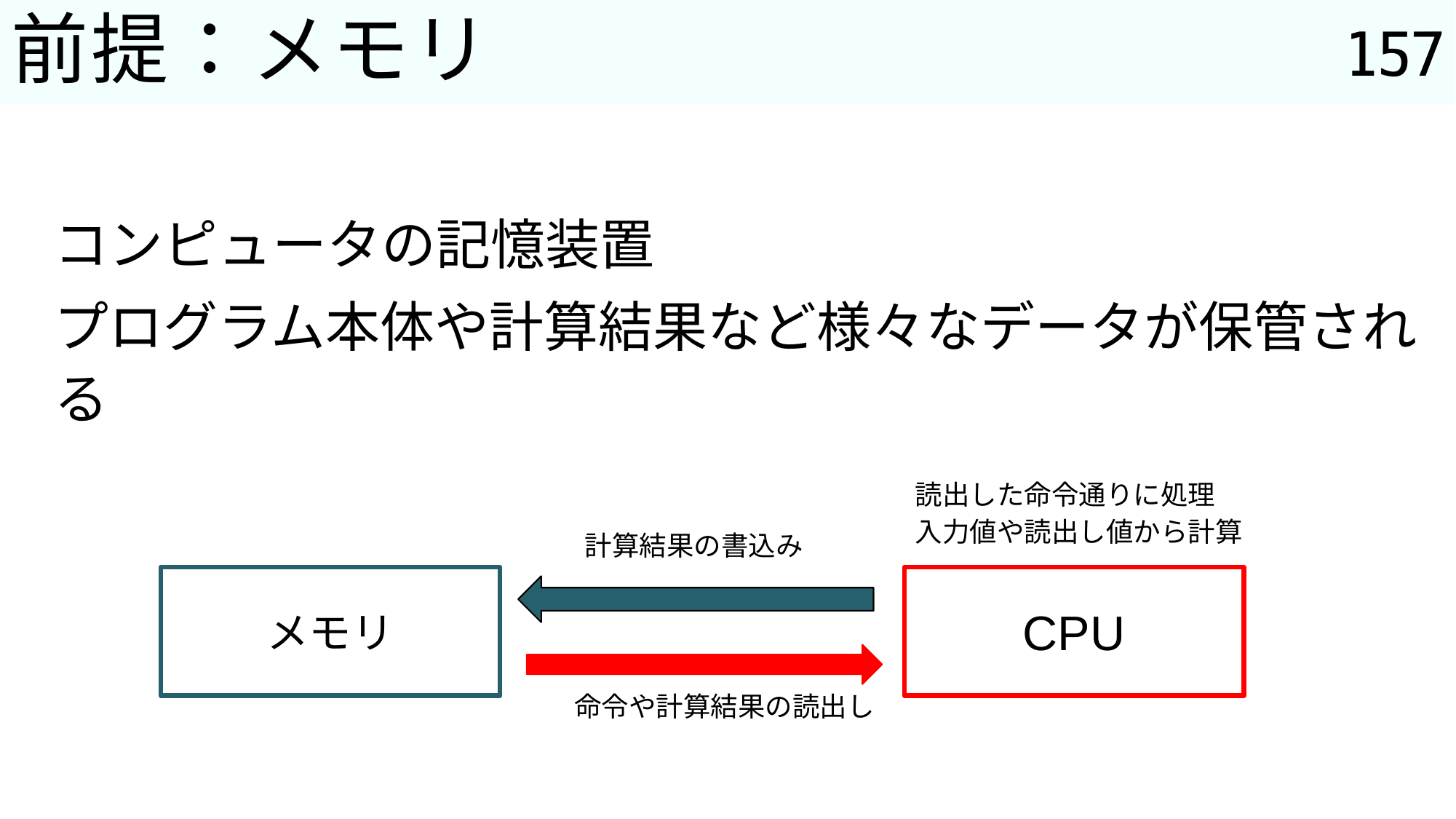

157
# 前提：メモリ
コンピュータの記憶装置
プログラム本体や計算結果など様々なデータが保管される
読出した命令通りに処理
入力値や読出し値から計算
計算結果の書込み
メモリ
CPU

命令や計算結果の読出し